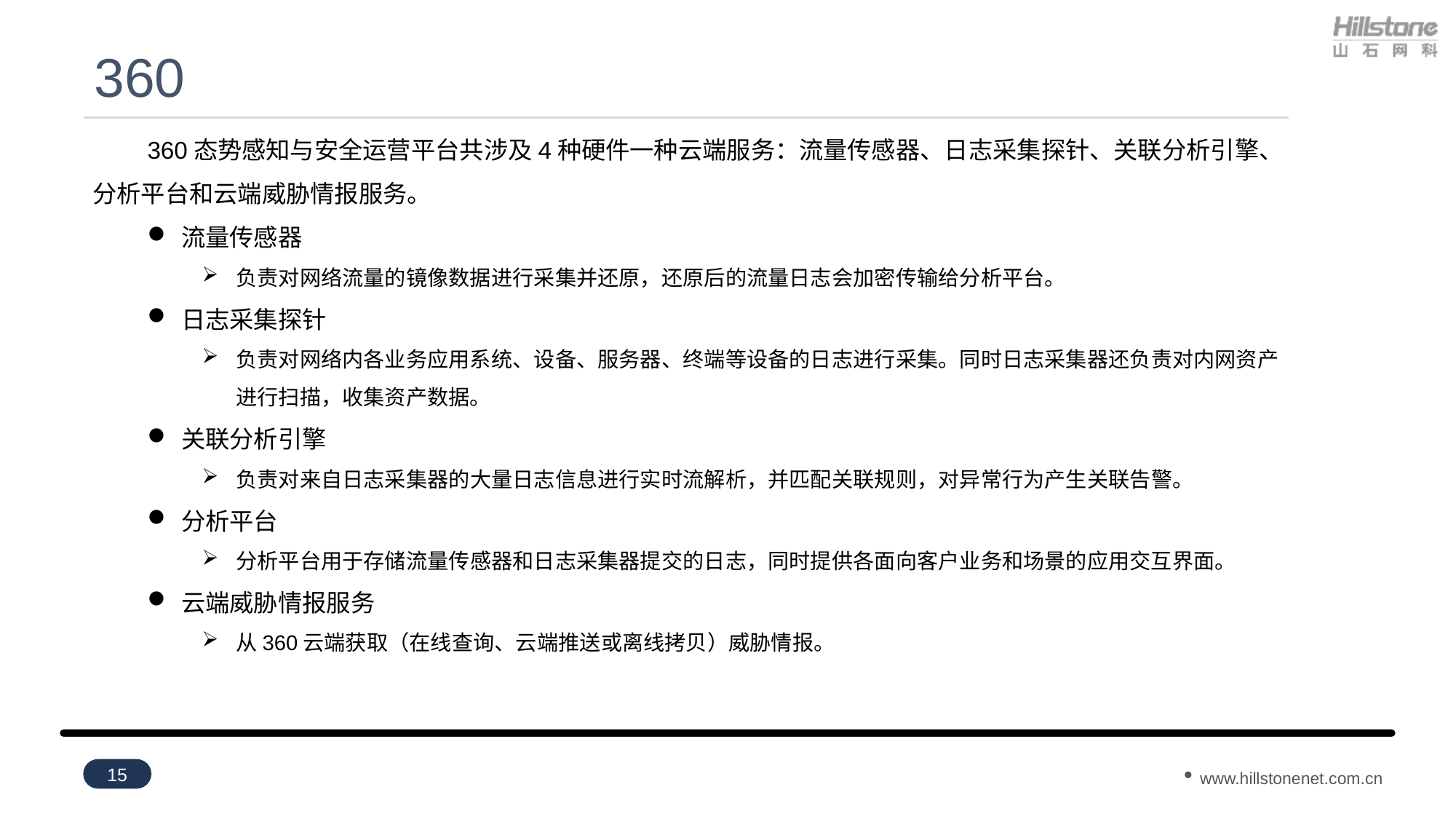

# 360
360态势感知与安全运营平台共涉及4种硬件一种云端服务：流量传感器、日志采集探针、关联分析引擎、分析平台和云端威胁情报服务。
流量传感器
负责对网络流量的镜像数据进行采集并还原，还原后的流量日志会加密传输给分析平台。
日志采集探针
负责对网络内各业务应用系统、设备、服务器、终端等设备的日志进行采集。同时日志采集器还负责对内网资产进行扫描，收集资产数据。
关联分析引擎
负责对来自日志采集器的大量日志信息进行实时流解析，并匹配关联规则，对异常行为产生关联告警。
分析平台
分析平台用于存储流量传感器和日志采集器提交的日志，同时提供各面向客户业务和场景的应用交互界面。
云端威胁情报服务
从360云端获取（在线查询、云端推送或离线拷贝）威胁情报。
15